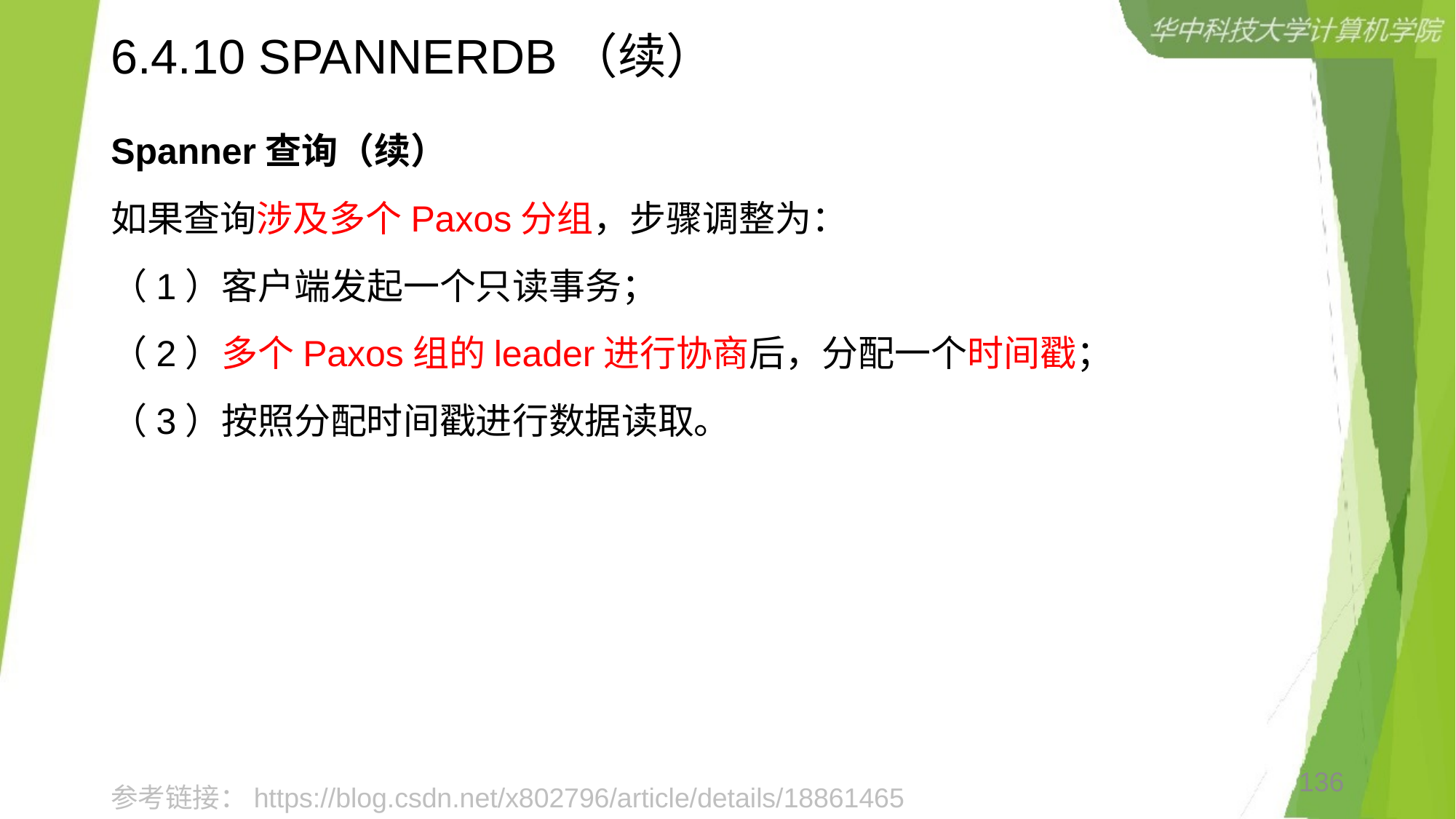

# 6.4.10 SPANNERDB（续）
Spanner查询（续）
如果查询涉及多个Paxos分组，步骤调整为：
（1）客户端发起一个只读事务；
（2）多个Paxos组的leader进行协商后，分配一个时间戳；
（3）按照分配时间戳进行数据读取。
136
参考链接：https://blog.csdn.net/x802796/article/details/18861465